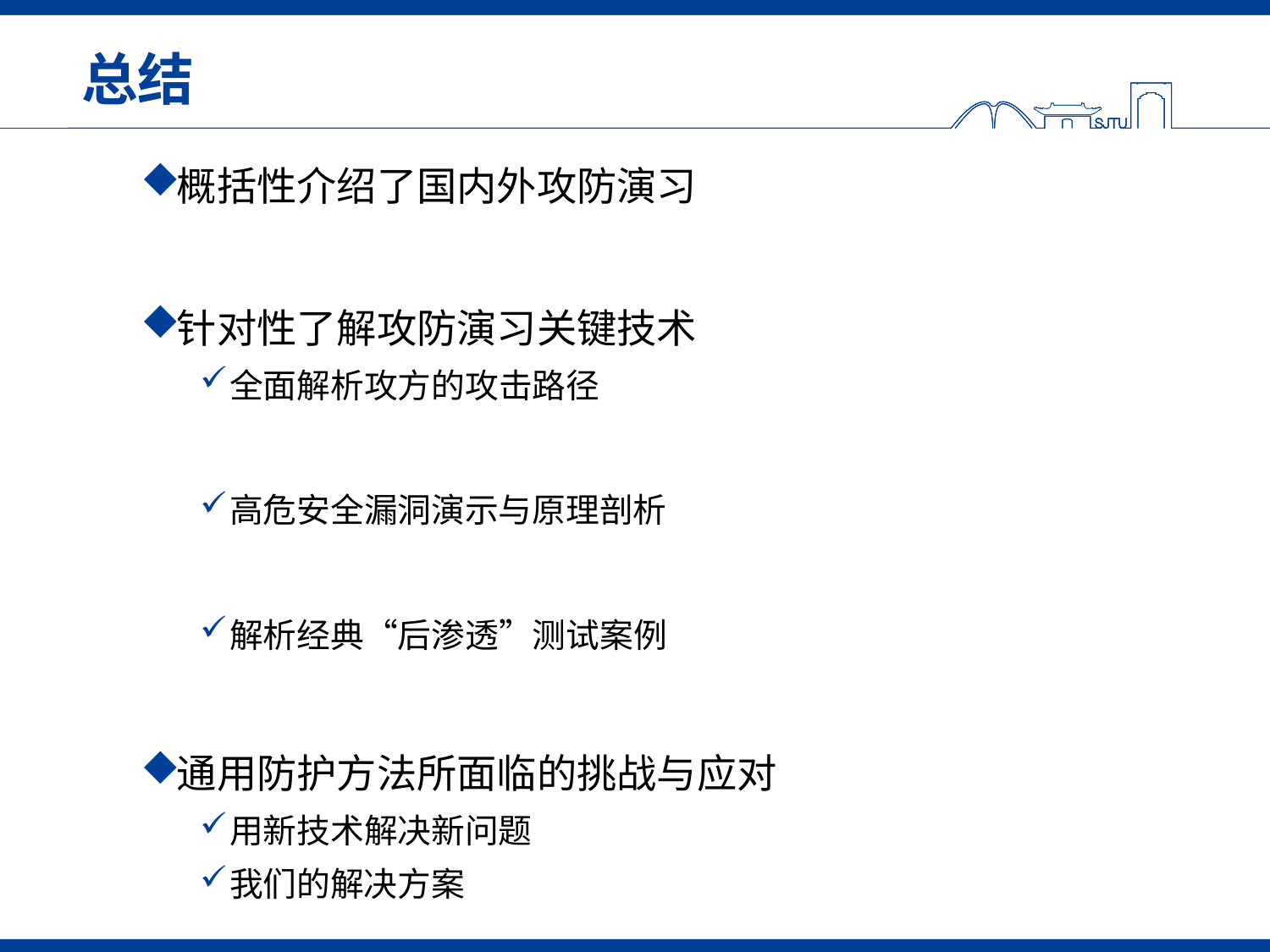

# 总结
概括性介绍了国内外攻防演习

针对性了解攻防演习关键技术
全面解析攻方的攻击路径

高危安全漏洞演示与原理剖析

解析经典“后渗透”测试案例

通用防护方法所面临的挑战与应对
用新技术解决新问题
我们的解决方案